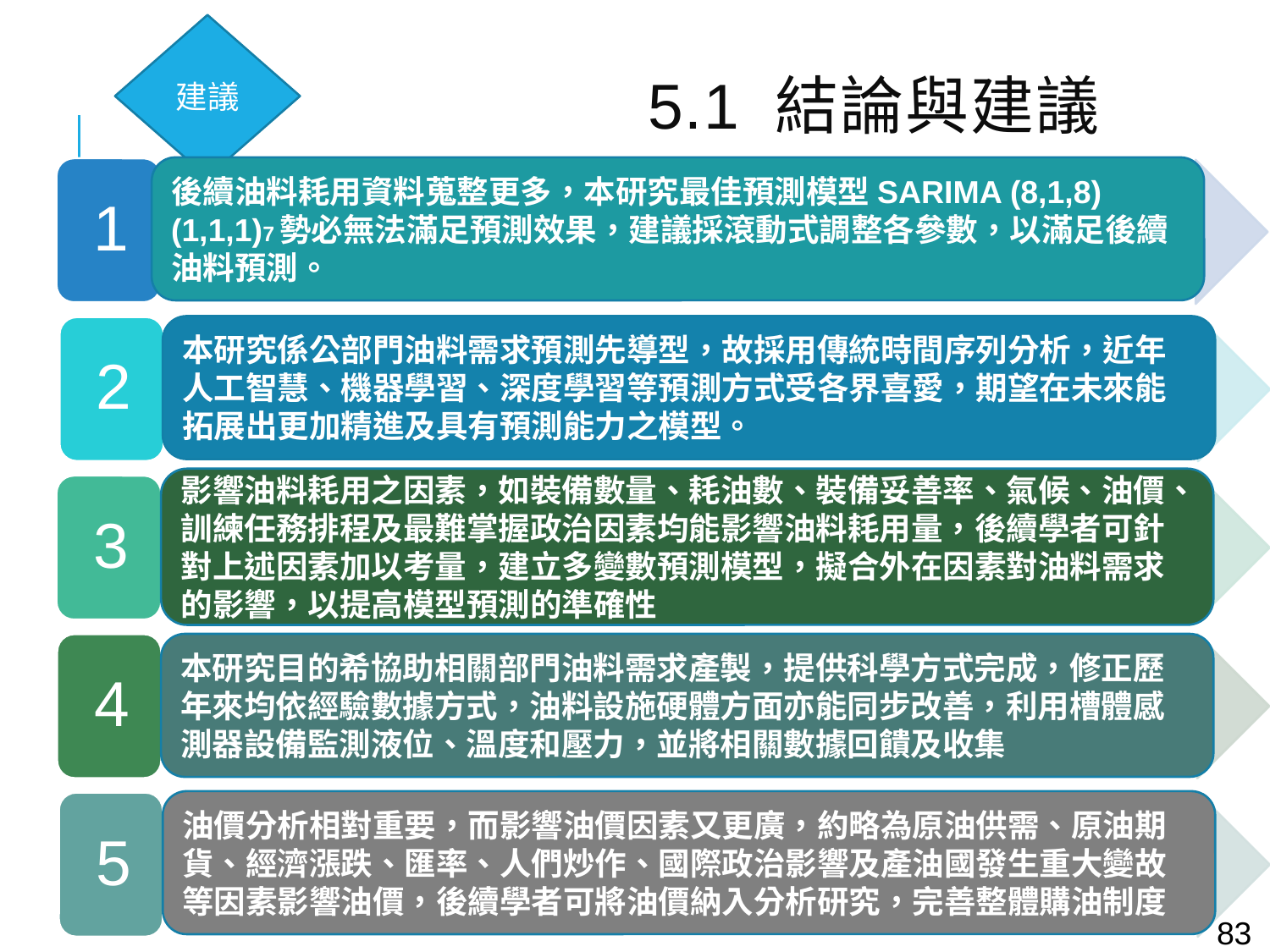

5.1	結論與建議
建議

後續油料耗用資料蒐整更多，本研究最佳預測模型SARIMA (8,1,8) (1,1,1)7勢必無法滿足預測效果，建議採滾動式調整各參數，以滿足後續油料預測。
滾動修訂模型參數
1
拓展人工智慧、機器學習、深度學習等預測模型
2
建立多變數預測模型
3
精進油料儲存設施
4
結合油價預測研究
5
本研究係公部門油料需求預測先導型，故採用傳統時間序列分析，近年人工智慧、機器學習、深度學習等預測方式受各界喜愛，期望在未來能拓展出更加精進及具有預測能力之模型。
影響油料耗用之因素，如裝備數量、耗油數、裝備妥善率、氣候、油價、訓練任務排程及最難掌握政治因素均能影響油料耗用量，後續學者可針對上述因素加以考量，建立多變數預測模型，擬合外在因素對油料需求的影響，以提高模型預測的準確性
本研究目的希協助相關部門油料需求產製，提供科學方式完成，修正歷年來均依經驗數據方式，油料設施硬體方面亦能同步改善，利用槽體感測器設備監測液位、溫度和壓力，並將相關數據回饋及收集
油價分析相對重要，而影響油價因素又更廣，約略為原油供需、原油期貨、經濟漲跌、匯率、人們炒作、國際政治影響及產油國發生重大變故等因素影響油價，後續學者可將油價納入分析研究，完善整體購油制度
83